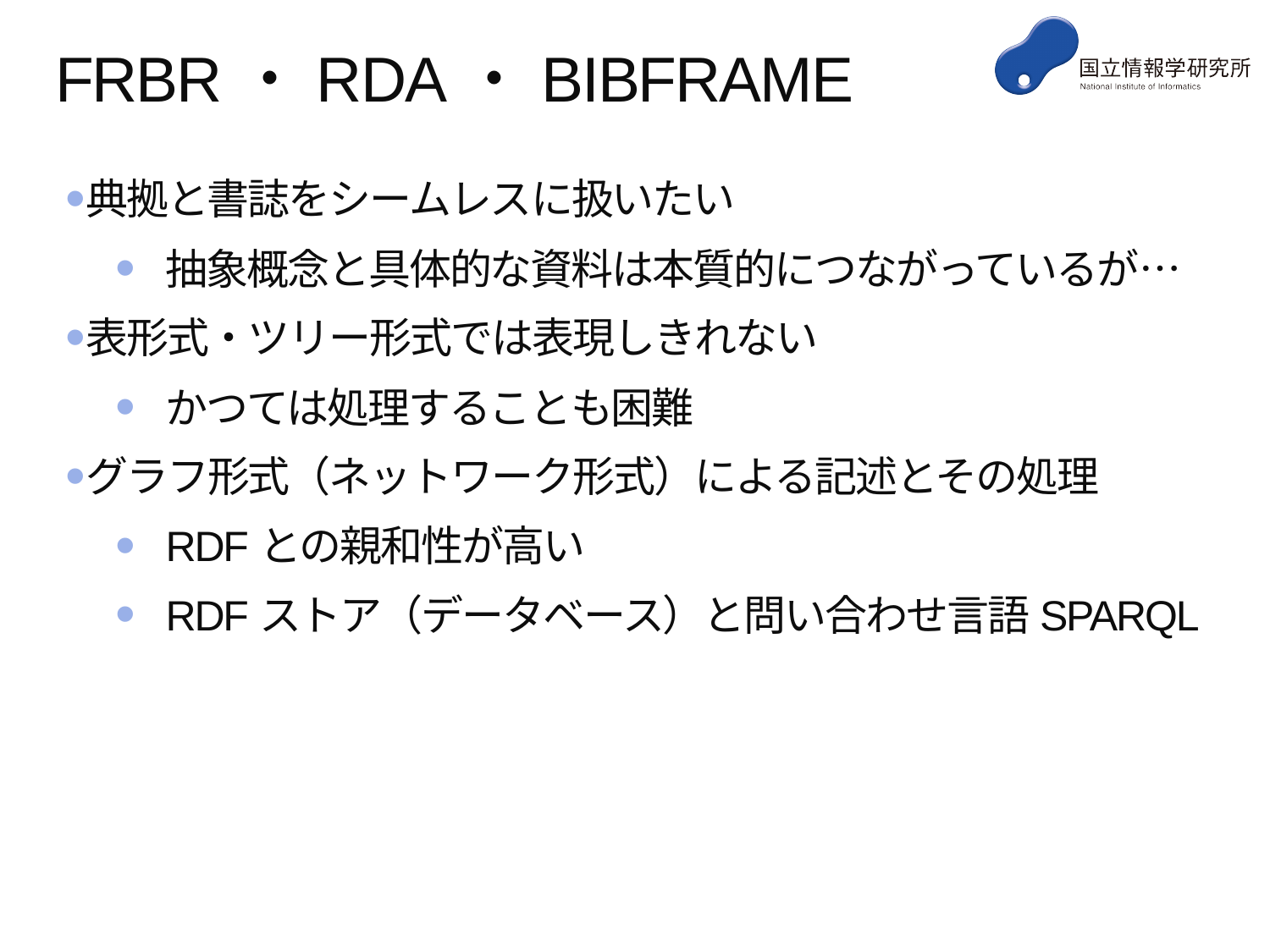

# FRBR・RDA・BIBFRAME
典拠と書誌をシームレスに扱いたい
抽象概念と具体的な資料は本質的につながっているが…
表形式・ツリー形式では表現しきれない
かつては処理することも困難
グラフ形式（ネットワーク形式）による記述とその処理
RDFとの親和性が高い
RDFストア（データベース）と問い合わせ言語SPARQL